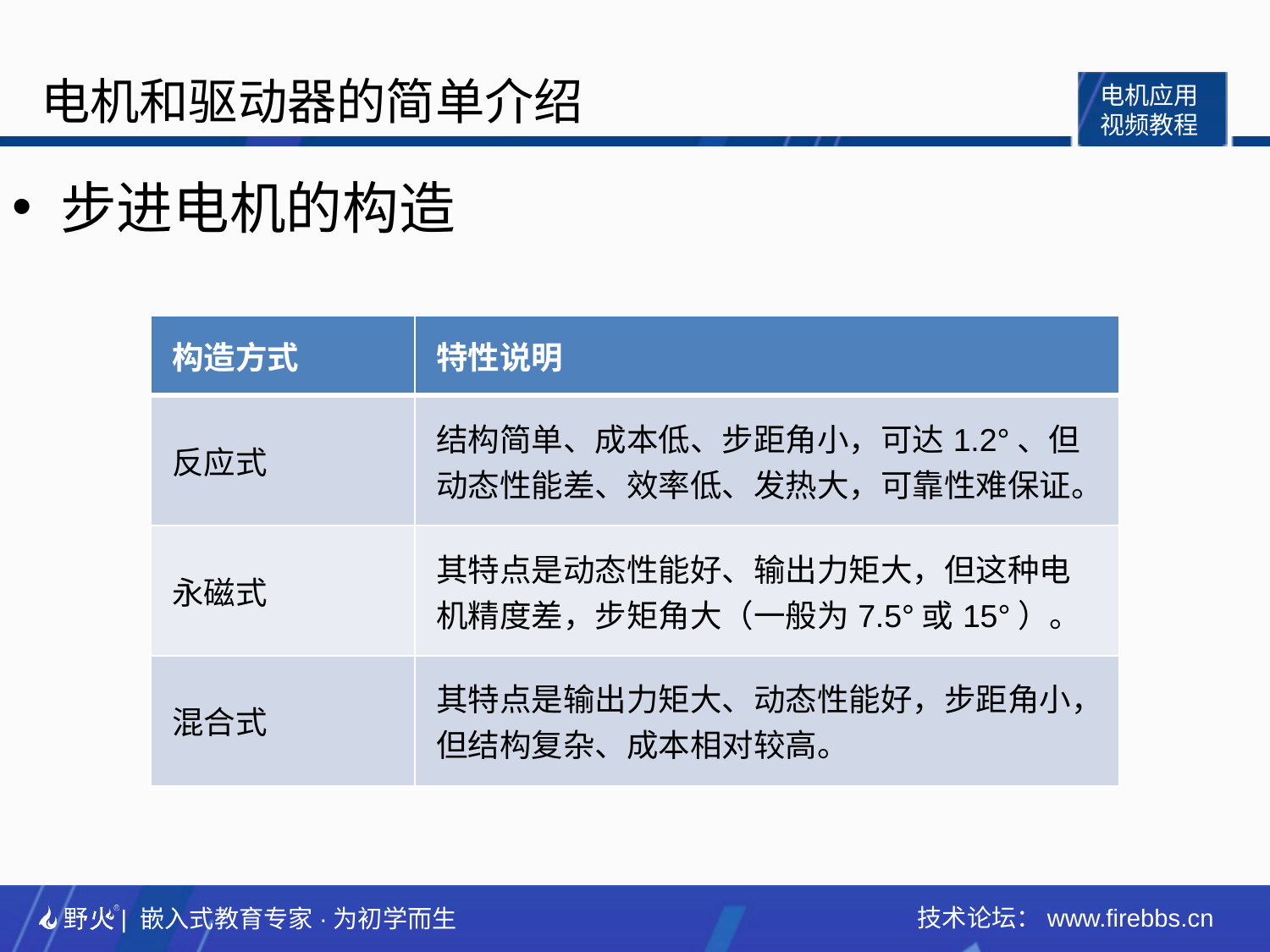

步进电机的构造
| 构造方式 | 特性说明 |
| --- | --- |
| 反应式 | 结构简单、成本低、步距角小，可达1.2°、但动态性能差、效率低、发热大，可靠性难保证。 |
| 永磁式 | 其特点是动态性能好、输出力矩大，但这种电机精度差，步矩角大（一般为7.5°或15°）。 |
| 混合式 | 其特点是输出力矩大、动态性能好，步距角小，但结构复杂、成本相对较高。 |